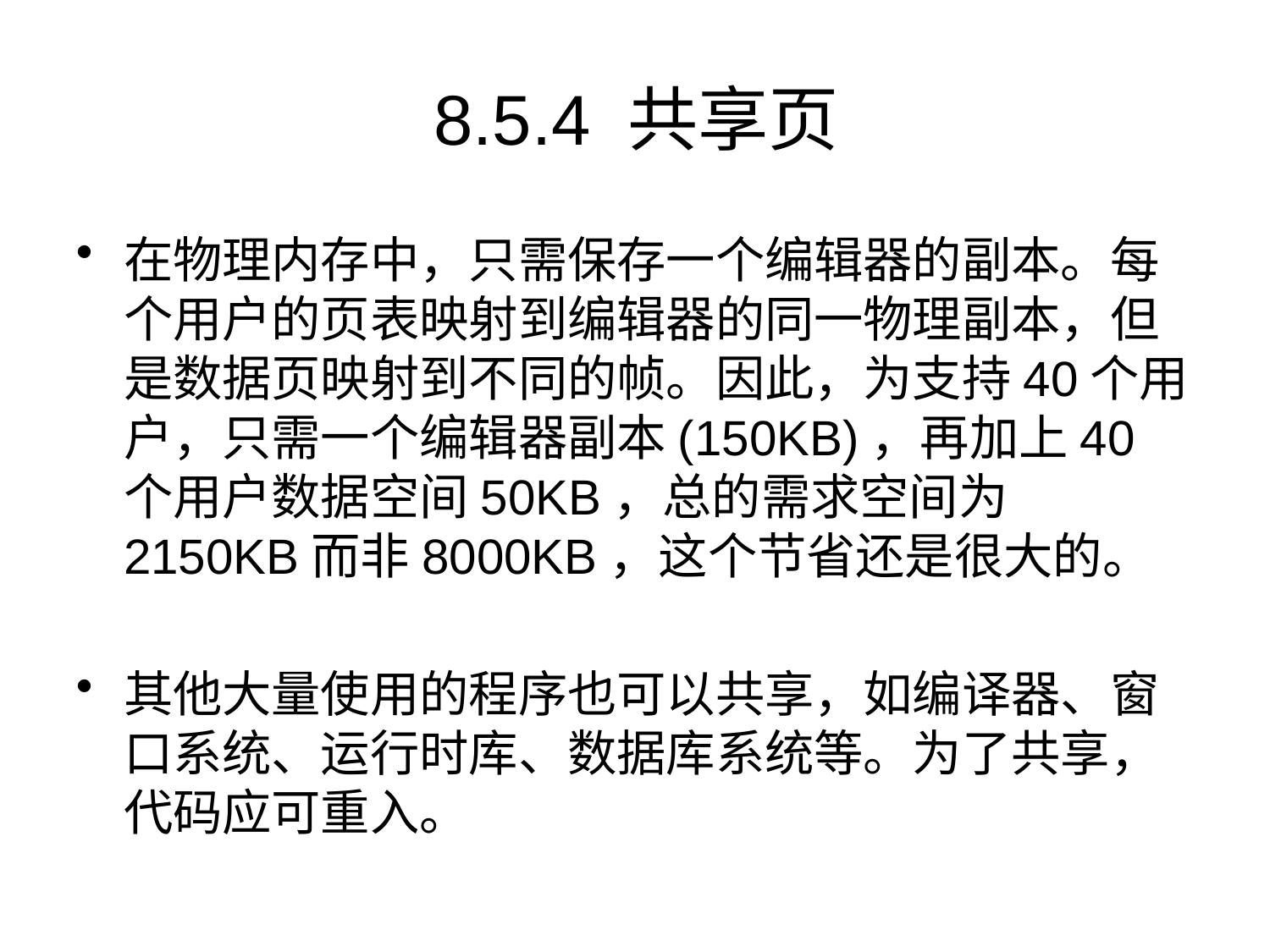

# 8.5.4 共享页
在物理内存中，只需保存一个编辑器的副本。每个用户的页表映射到编辑器的同一物理副本，但是数据页映射到不同的帧。因此，为支持40个用户，只需一个编辑器副本(150KB)，再加上40个用户数据空间50KB，总的需求空间为2150KB而非8000KB，这个节省还是很大的。

其他大量使用的程序也可以共享，如编译器、窗口系统、运行时库、数据库系统等。为了共享，代码应可重入。